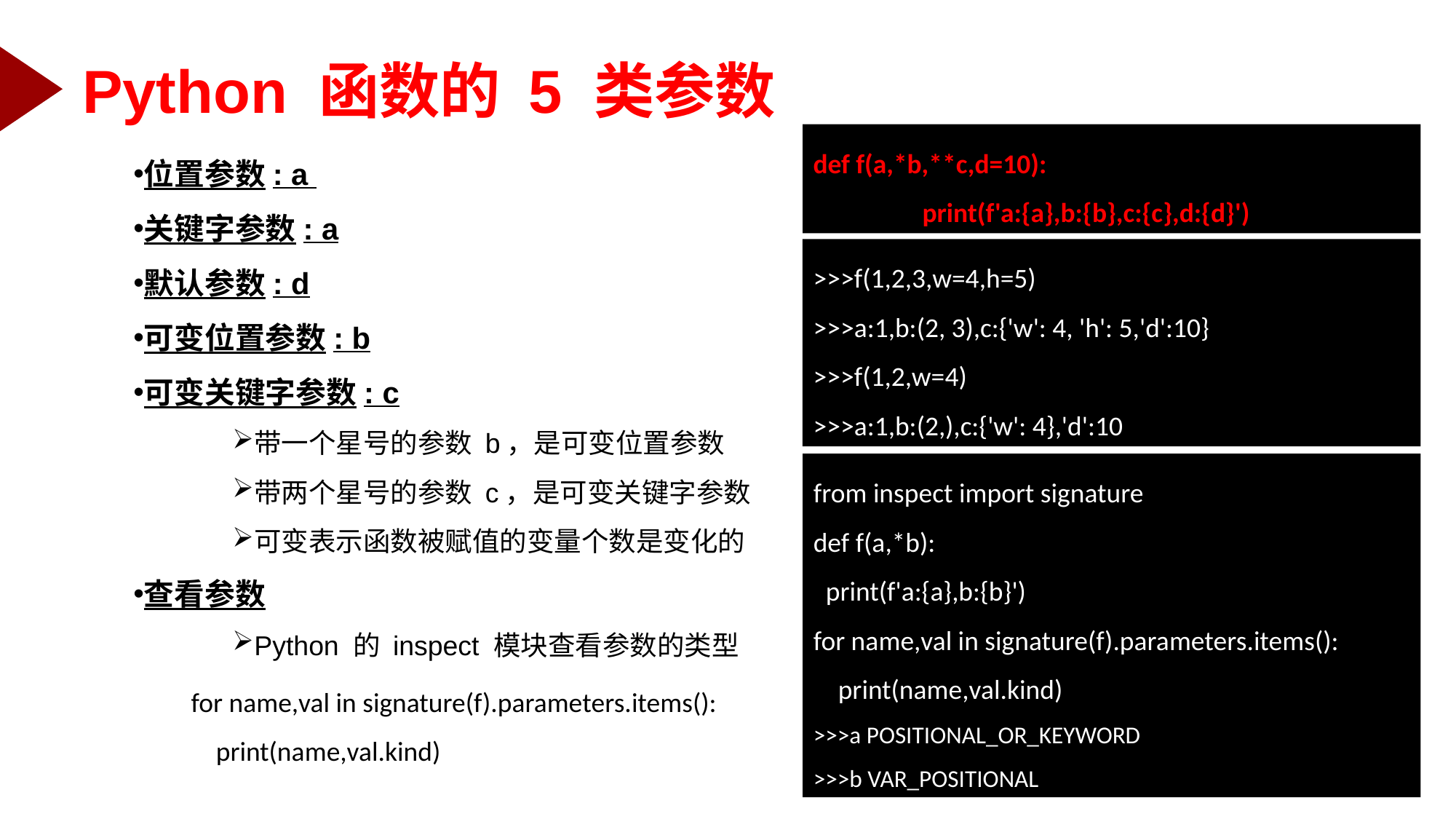

Python 函数的 5 类参数

def f(a,*b,**c,d=10):
	print(f'a:{a},b:{b},c:{c},d:{d}')
位置参数: a
关键字参数: a
默认参数: d
可变位置参数: b
可变关键字参数: c
带一个星号的参数 b，是可变位置参数
带两个星号的参数 c，是可变关键字参数
可变表示函数被赋值的变量个数是变化的
查看参数
Python 的 inspect 模块查看参数的类型

>>>f(1,2,3,w=4,h=5)
>>>a:1,b:(2, 3),c:{'w': 4, 'h': 5,'d':10}
>>>f(1,2,w=4)
>>>a:1,b:(2,),c:{'w': 4},'d':10
from inspect import signature
def f(a,*b):
  print(f'a:{a},b:{b}')
for name,val in signature(f).parameters.items():
    print(name,val.kind)
>>>a POSITIONAL_OR_KEYWORD
>>>b VAR_POSITIONAL
for name,val in signature(f).parameters.items():
    print(name,val.kind)